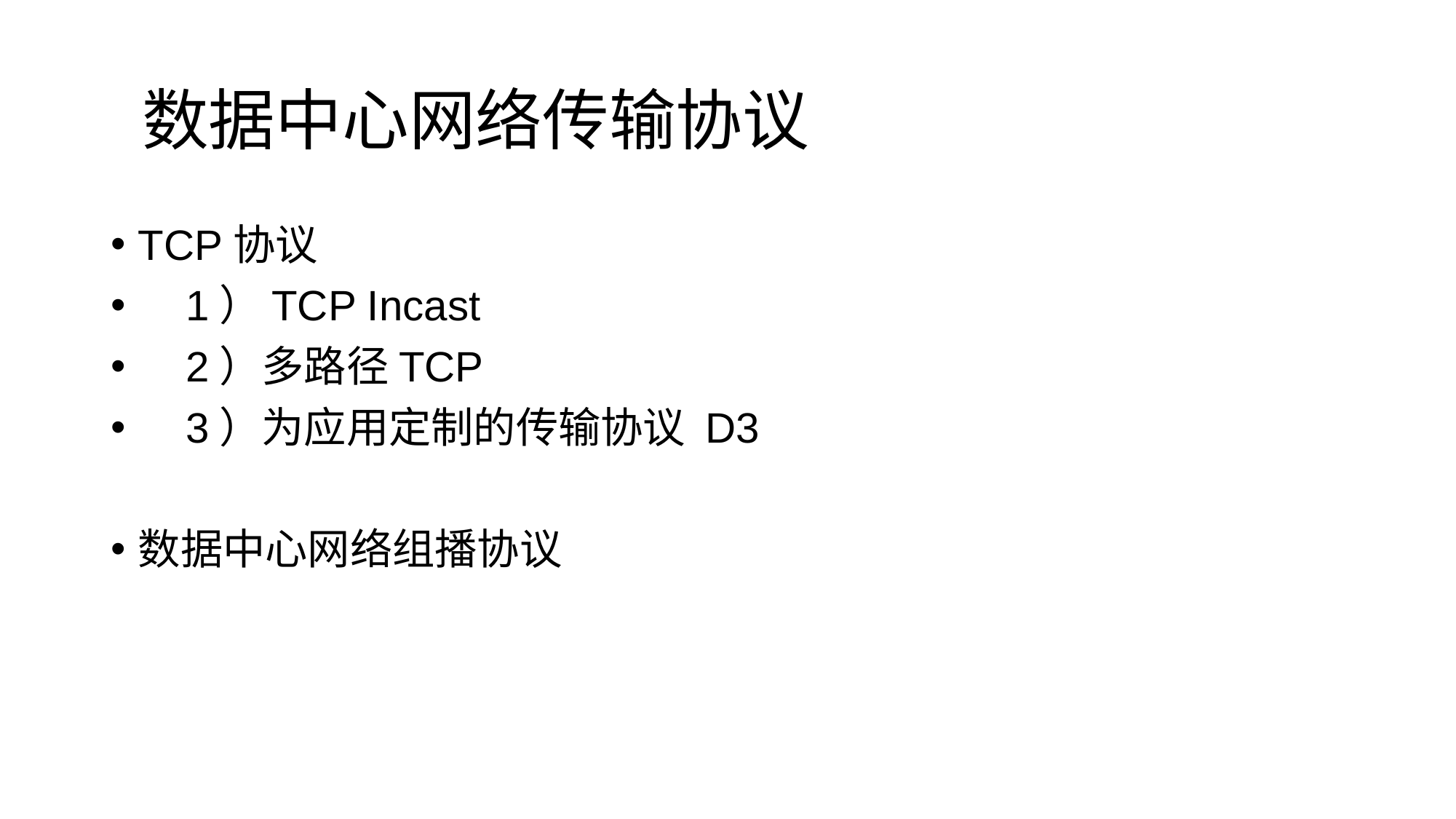

# 数据中心网络传输协议
TCP协议
    1）TCP Incast
    2）多路径TCP
    3）为应用定制的传输协议 D3

数据中心网络组播协议